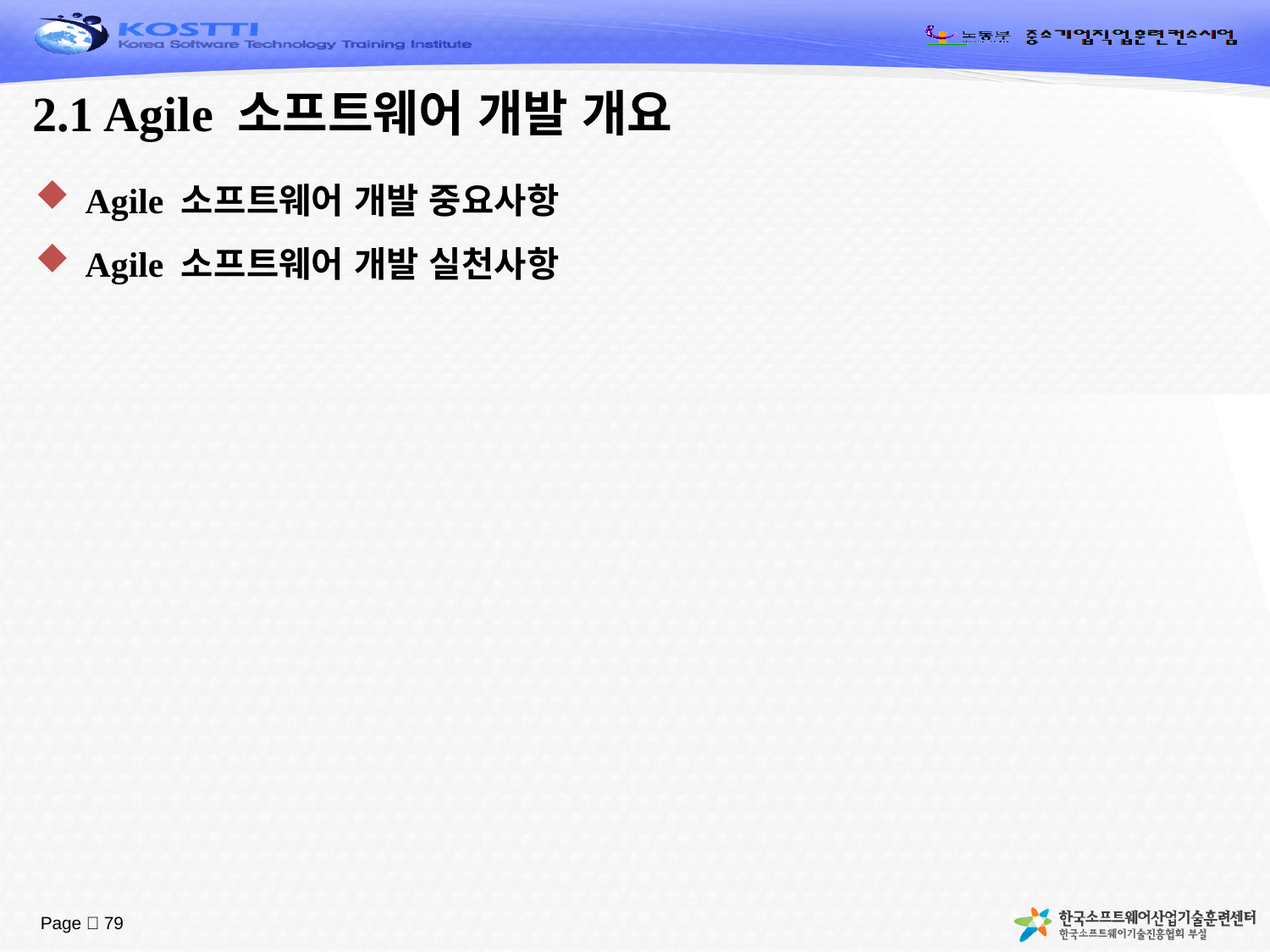

# 2.1 Agile 소프트웨어 개발 개요
Agile 소프트웨어 개발 중요사항
Agile 소프트웨어 개발 실천사항